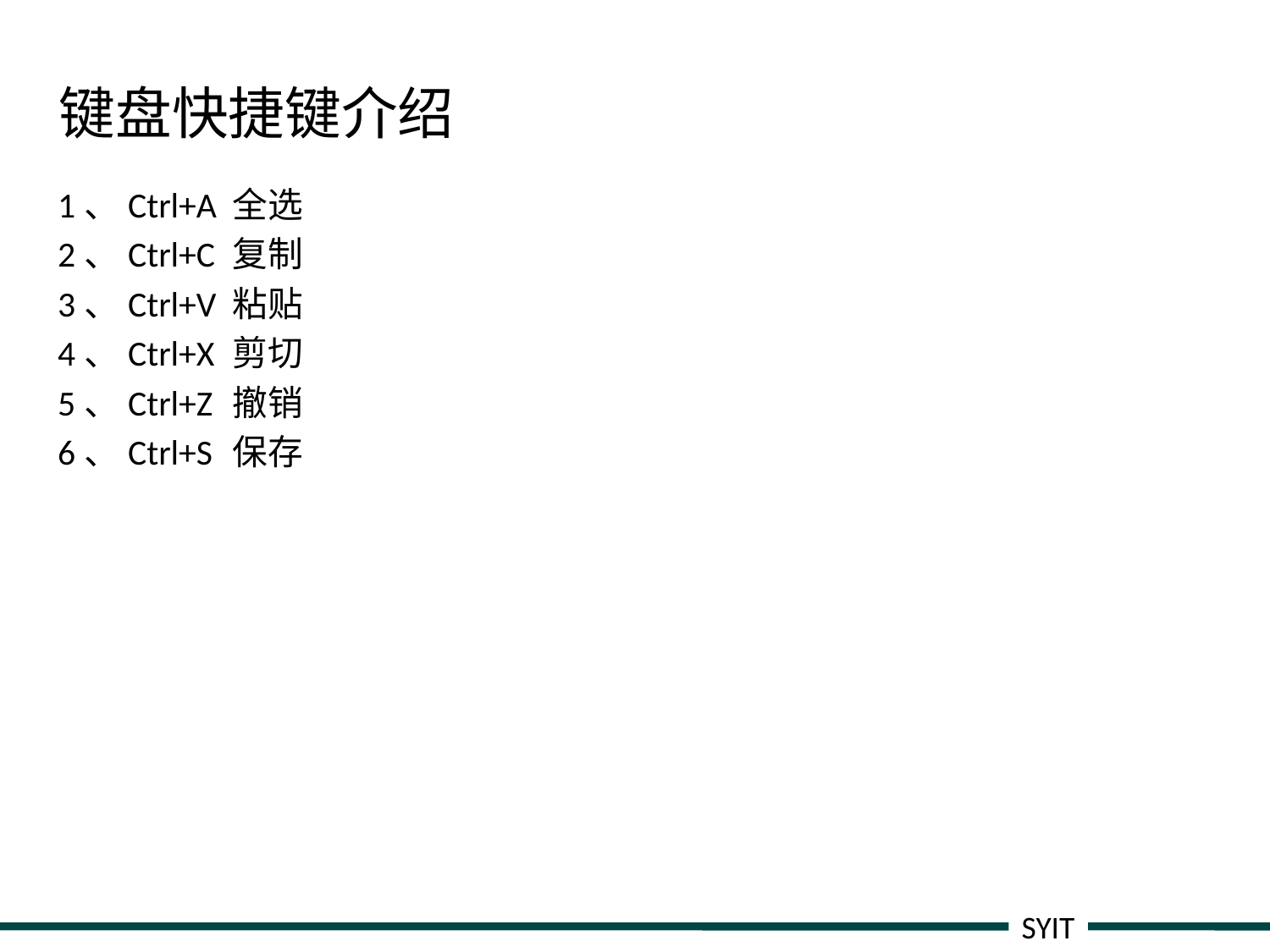

# 键盘快捷键介绍
1、Ctrl+A	全选
2、Ctrl+C	复制
3、Ctrl+V	粘贴
4、Ctrl+X	剪切
5、Ctrl+Z	撤销
6、Ctrl+S	保存

SYIT